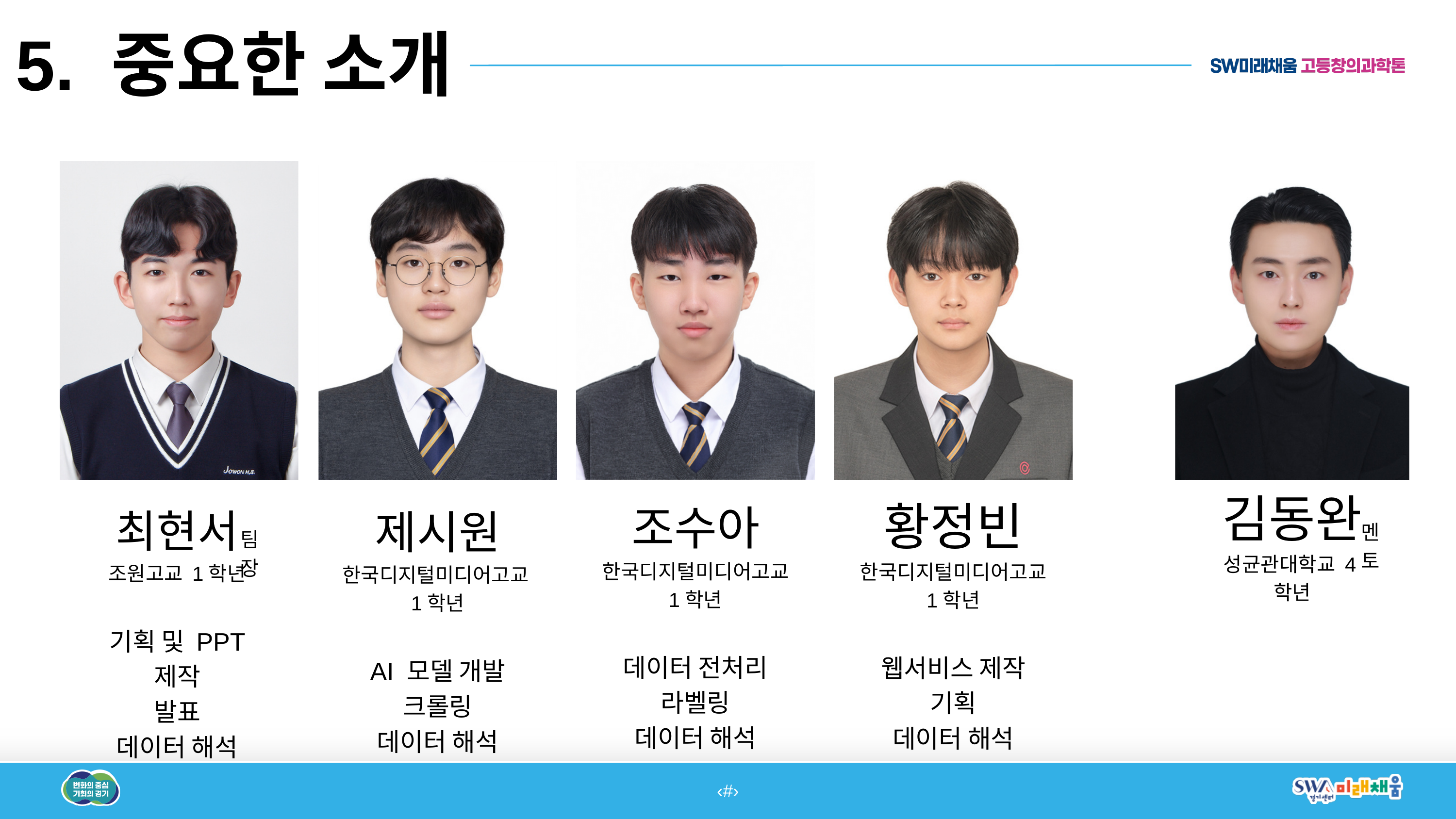

5. 중요한 소개

김동완
성균관대학교 4학년

황정빈
한국디지털미디어고교 1학년

웹서비스 제작
기획
데이터 해석
조수아
한국디지털미디어고교 1학년

데이터 전처리
라벨링
데이터 해석
최현서
조원고교 1학년

기획 및 PPT 제작
발표
데이터 해석
제시원
한국디지털미디어고교  1학년

AI 모델 개발
크롤링
데이터 해석
멘토
팀장

‹#›